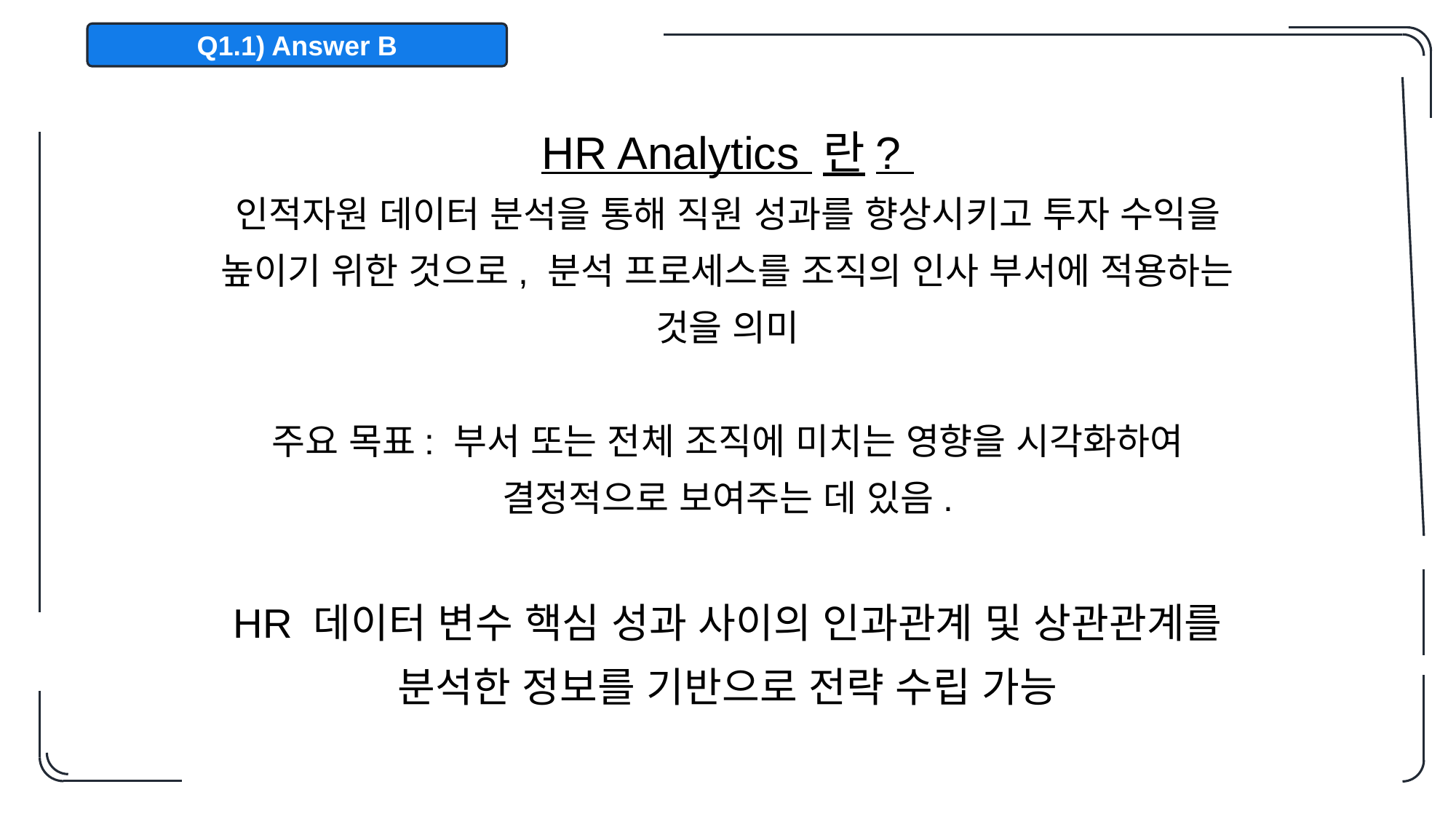

Q1.1) Answer B

HR Analytics 란?
인적자원 데이터 분석을 통해 직원 성과를 향상시키고 투자 수익을 높이기 위한 것으로, 분석 프로세스를 조직의 인사 부서에 적용하는 것을 의미

주요 목표: 부서 또는 전체 조직에 미치는 영향을 시각화하여 결정적으로 보여주는 데 있음.

HR 데이터 변수 핵심 성과 사이의 인과관계 및 상관관계를 분석한 정보를 기반으로 전략 수립 가능